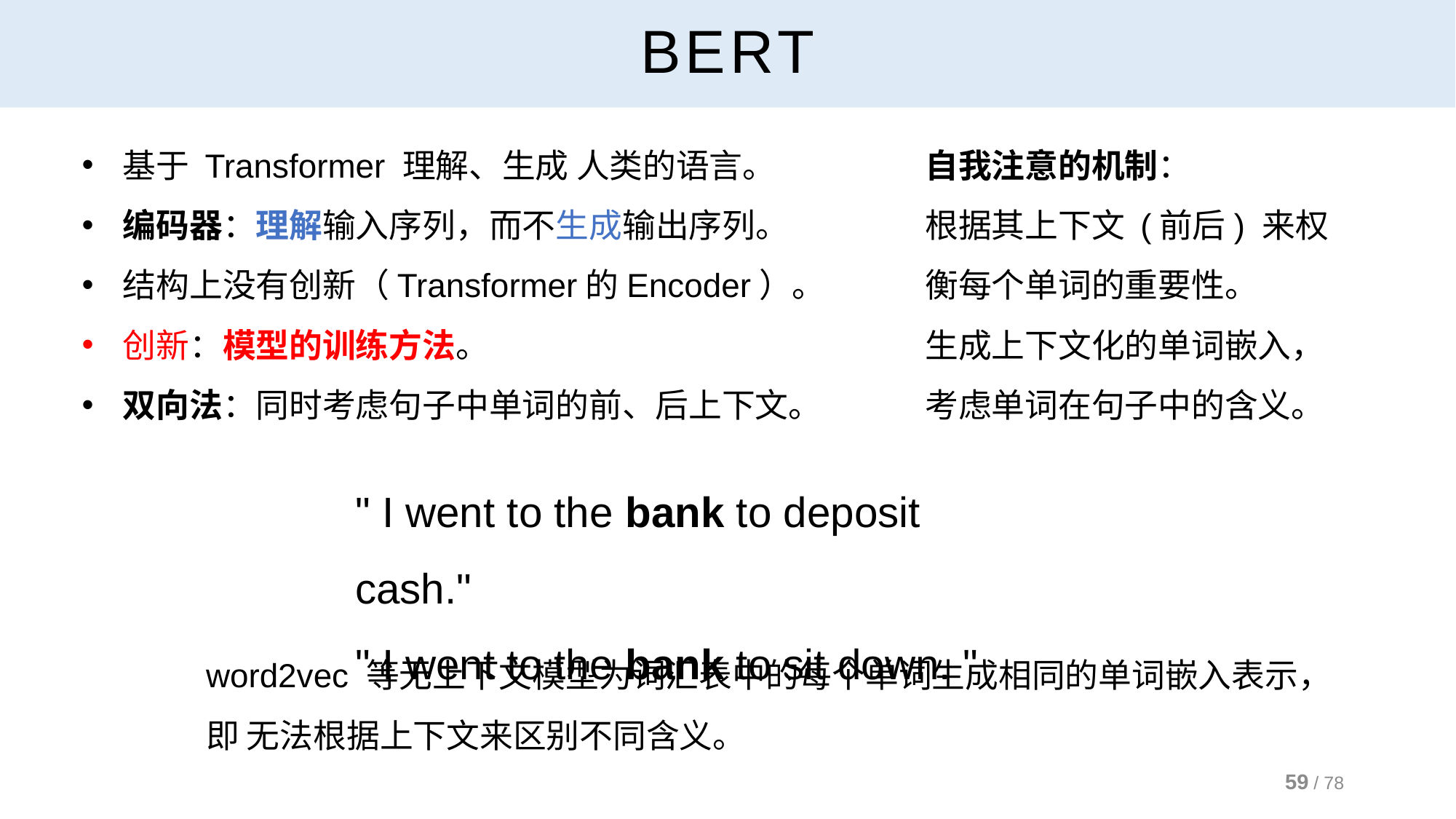

# BERT
基于 Transformer 理解、生成 人类的语言。
编码器：理解输入序列，而不生成输出序列。
结构上没有创新（Transformer的Encoder）。
创新：模型的训练方法。
双向法：同时考虑句子中单词的前、后上下文。
自我注意的机制：
根据其上下文 (前后) 来权衡每个单词的重要性。
生成上下文化的单词嵌入，
考虑单词在句子中的含义。
" I went to the bank to deposit cash."
" I went to the bank to sit down. "
word2vec 等无上下文模型为词汇表中的每个单词生成相同的单词嵌入表示，
即 无法根据上下文来区别不同含义。
59 / 78